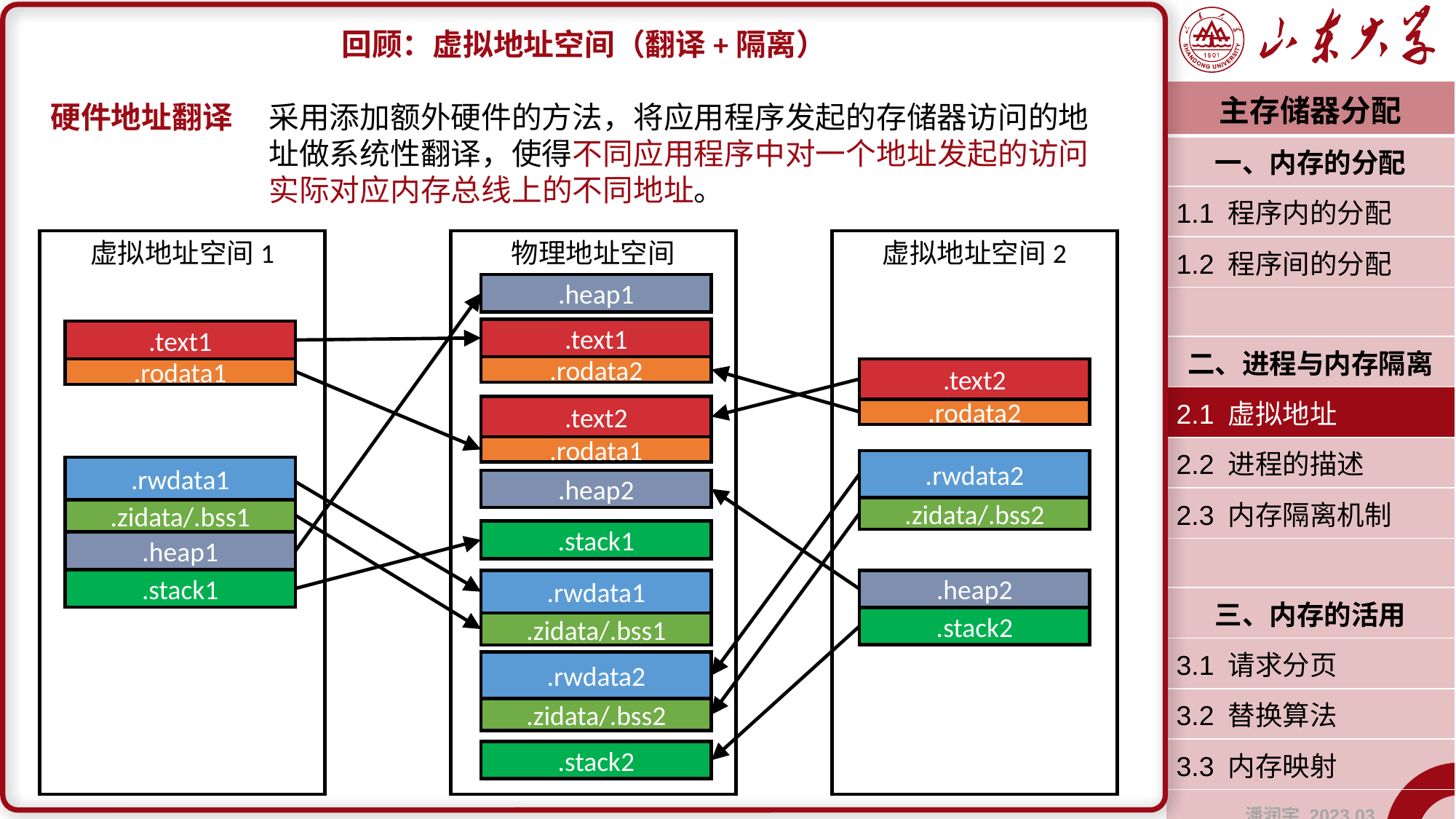

回顾：虚拟地址空间（翻译+隔离）

硬件地址翻译	采用添加额外硬件的方法，将应用程序发起的存储器访问的地		址做系统性翻译，使得不同应用程序中对一个地址发起的访问		实际对应内存总线上的不同地址。
| 主存储器分配 |
| --- |
| 一、内存的分配 |
| 1.1 程序内的分配 |
| 1.2 程序间的分配 |
|  |
| 二、进程与内存隔离 |
| 2.1 虚拟地址 |
| 2.2 进程的描述 |
| 2.3 内存隔离机制 |
|  |
| 三、内存的活用 |
| 3.1 请求分页 |
| 3.2 替换算法 |
| 3.3 内存映射 |
| 潘润宇 2023.03 |
虚拟地址空间1
物理地址空间
虚拟地址空间2
.heap1
.text1
.text1
.rodata1
.rwdata1
.zidata/.bss1
.heap1
.stack1
.rodata2
.text2
.rodata2
.rwdata2
.zidata/.bss2
.heap2
.stack2
.text2
.rodata1
.heap2
.stack1
.rwdata1
.zidata/.bss1
.rwdata2
.zidata/.bss2
.stack2